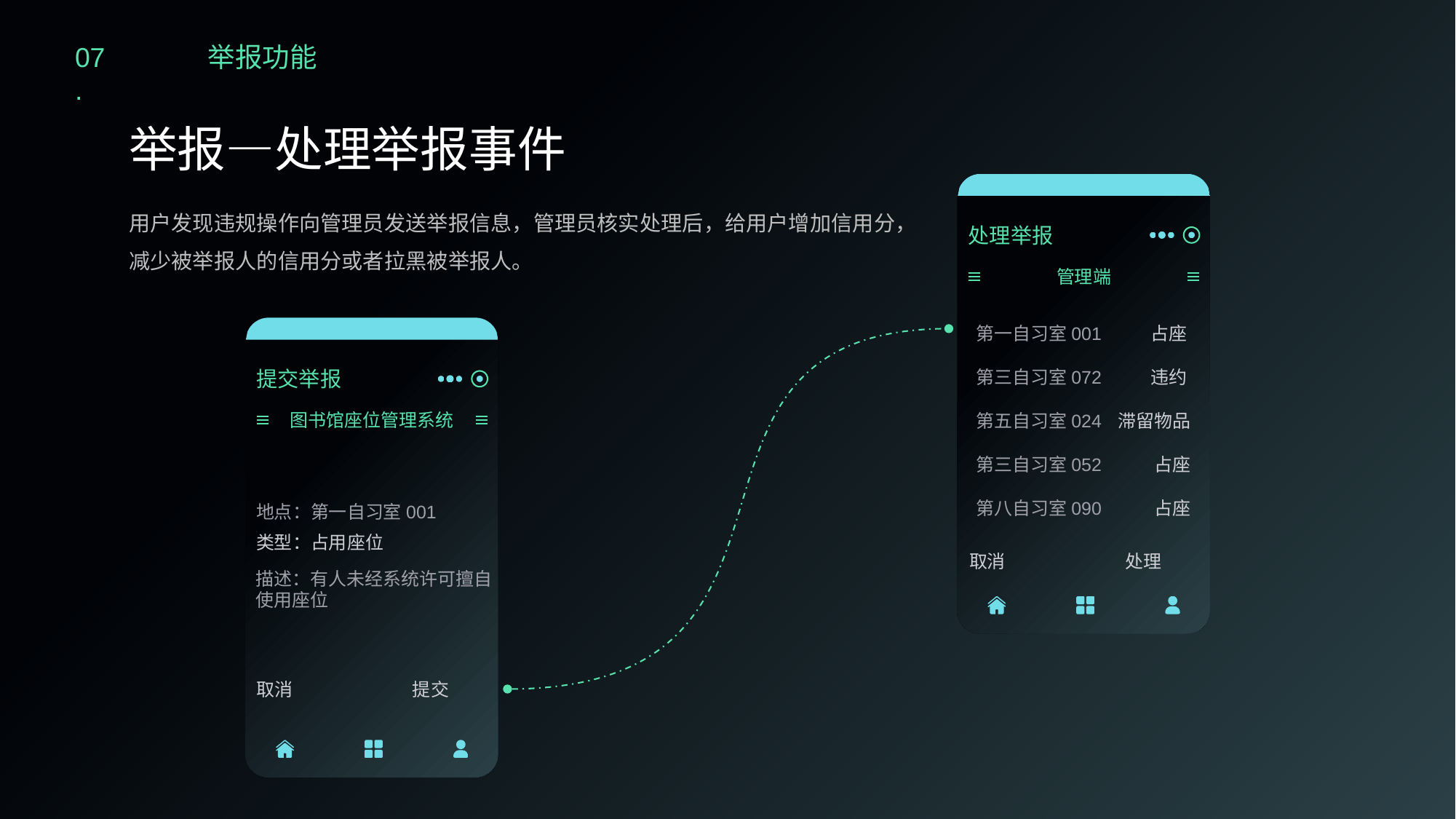

07.
举报功能
举报—处理举报事件

用户发现违规操作向管理员发送举报信息，管理员核实处理后，给用户增加信用分，减少被举报人的信用分或者拉黑被举报人。
处理举报

管理端
第一自习室001
第三自习室072
第五自习室024
第三自习室052
第八自习室090
占座
违约
滞留物品
占座
占座

提交举报

图书馆座位管理系统
地点：第一自习室001
类型：占用座位
取消                              处理
描述：有人未经系统许可擅自使用座位
取消                              提交